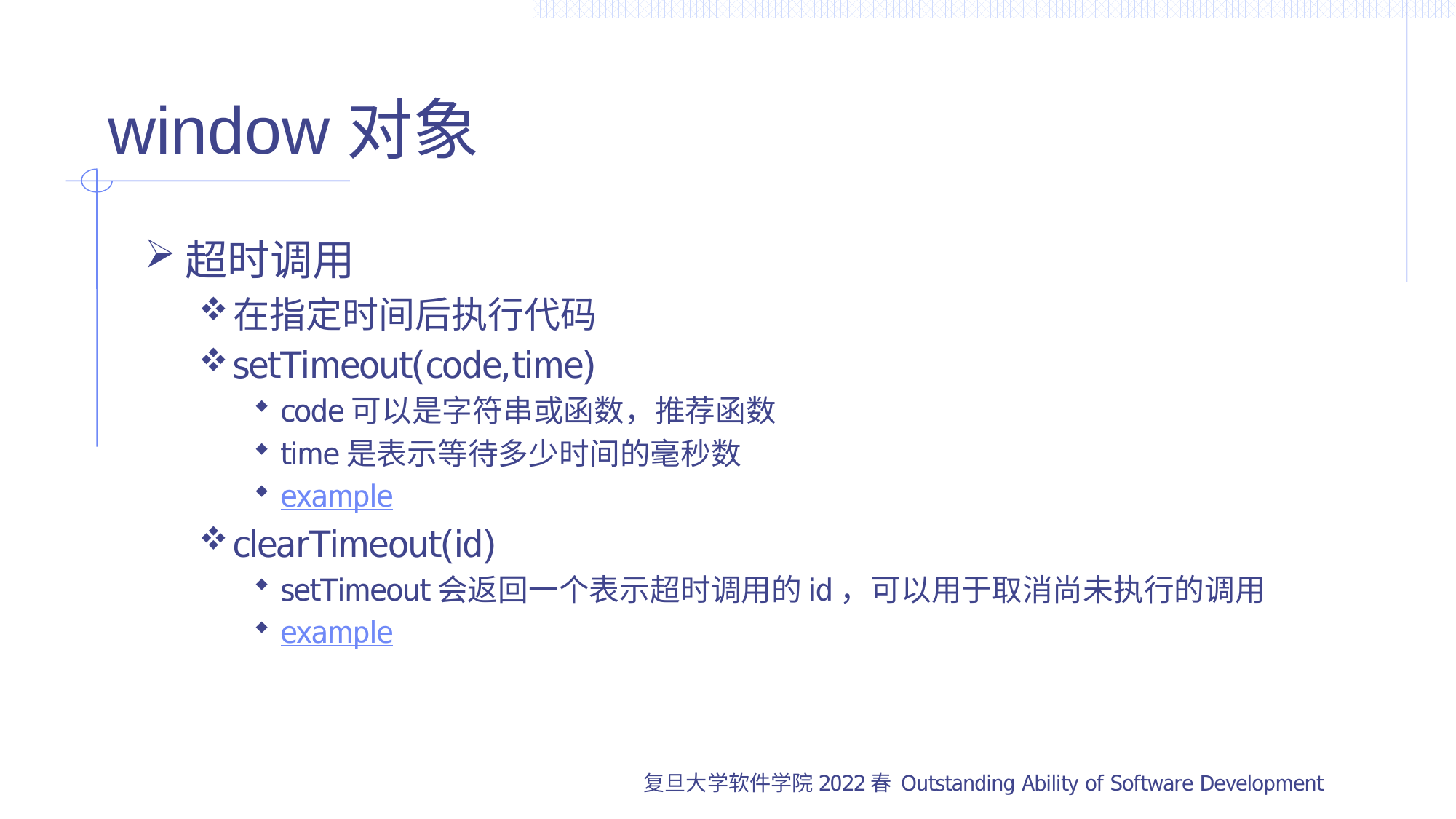

# window对象
超时调用
在指定时间后执行代码
setTimeout(code,time)
code可以是字符串或函数，推荐函数
time是表示等待多少时间的毫秒数
example
clearTimeout(id)
setTimeout会返回一个表示超时调用的id，可以用于取消尚未执行的调用
example